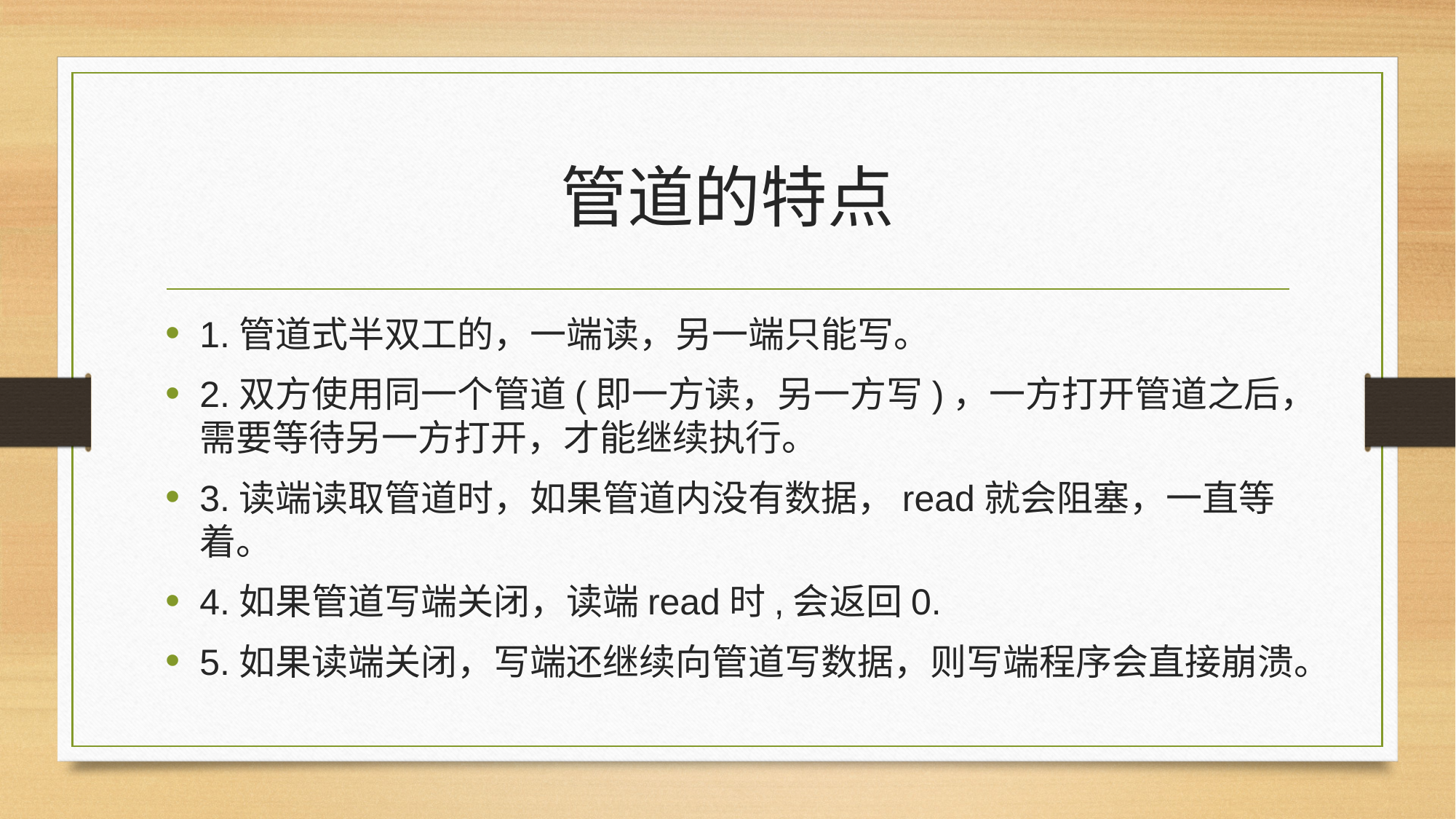

# 管道的特点
1.管道式半双工的，一端读，另一端只能写。
2.双方使用同一个管道(即一方读，另一方写)，一方打开管道之后，需要等待另一方打开，才能继续执行。
3.读端读取管道时，如果管道内没有数据，read就会阻塞，一直等着。
4.如果管道写端关闭，读端read时,会返回0.
5.如果读端关闭，写端还继续向管道写数据，则写端程序会直接崩溃。